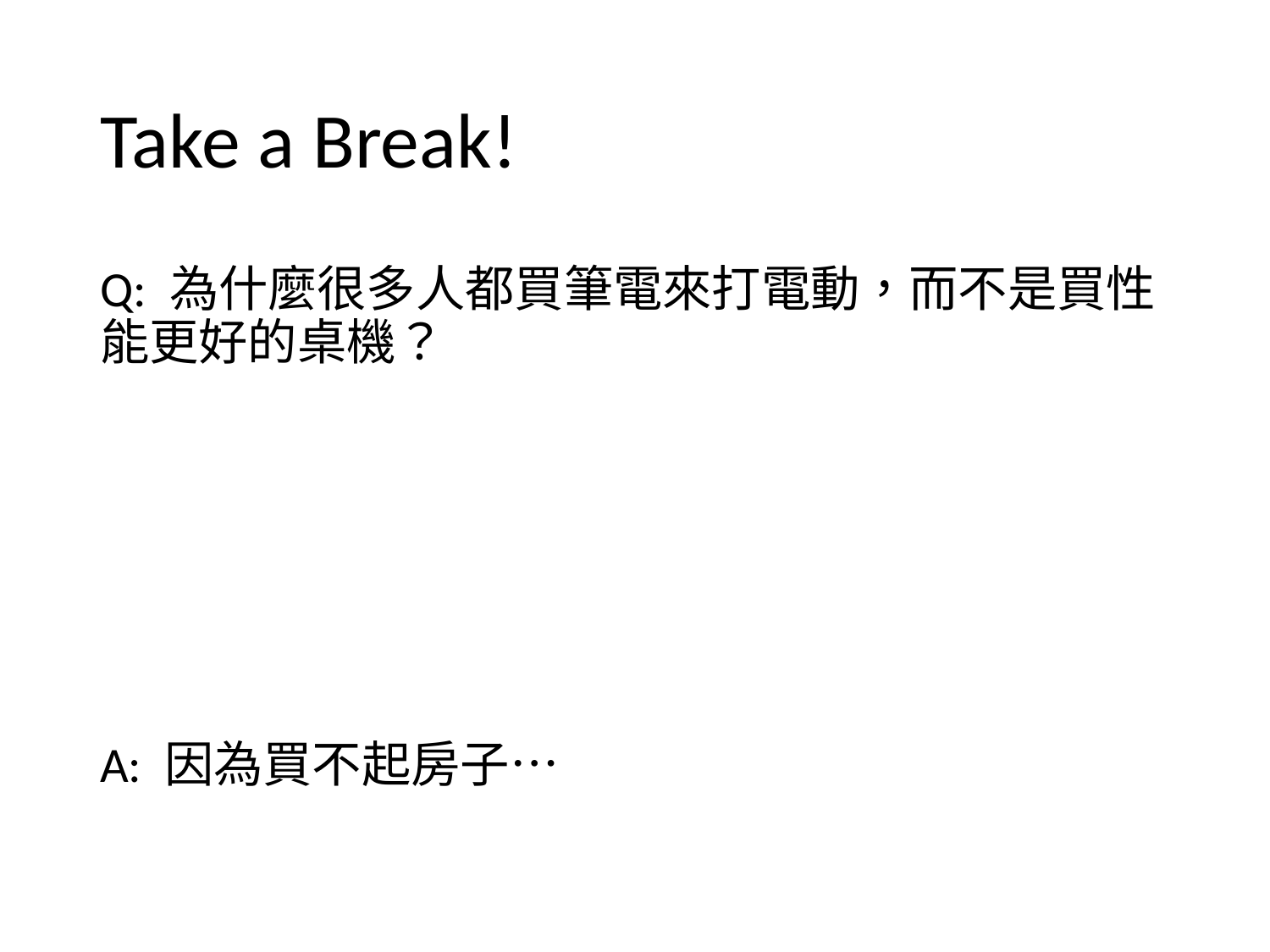

# Take a Break!
Q: 為什麼很多人都買筆電來打電動，而不是買性能更好的桌機？
A: 因為買不起房子…